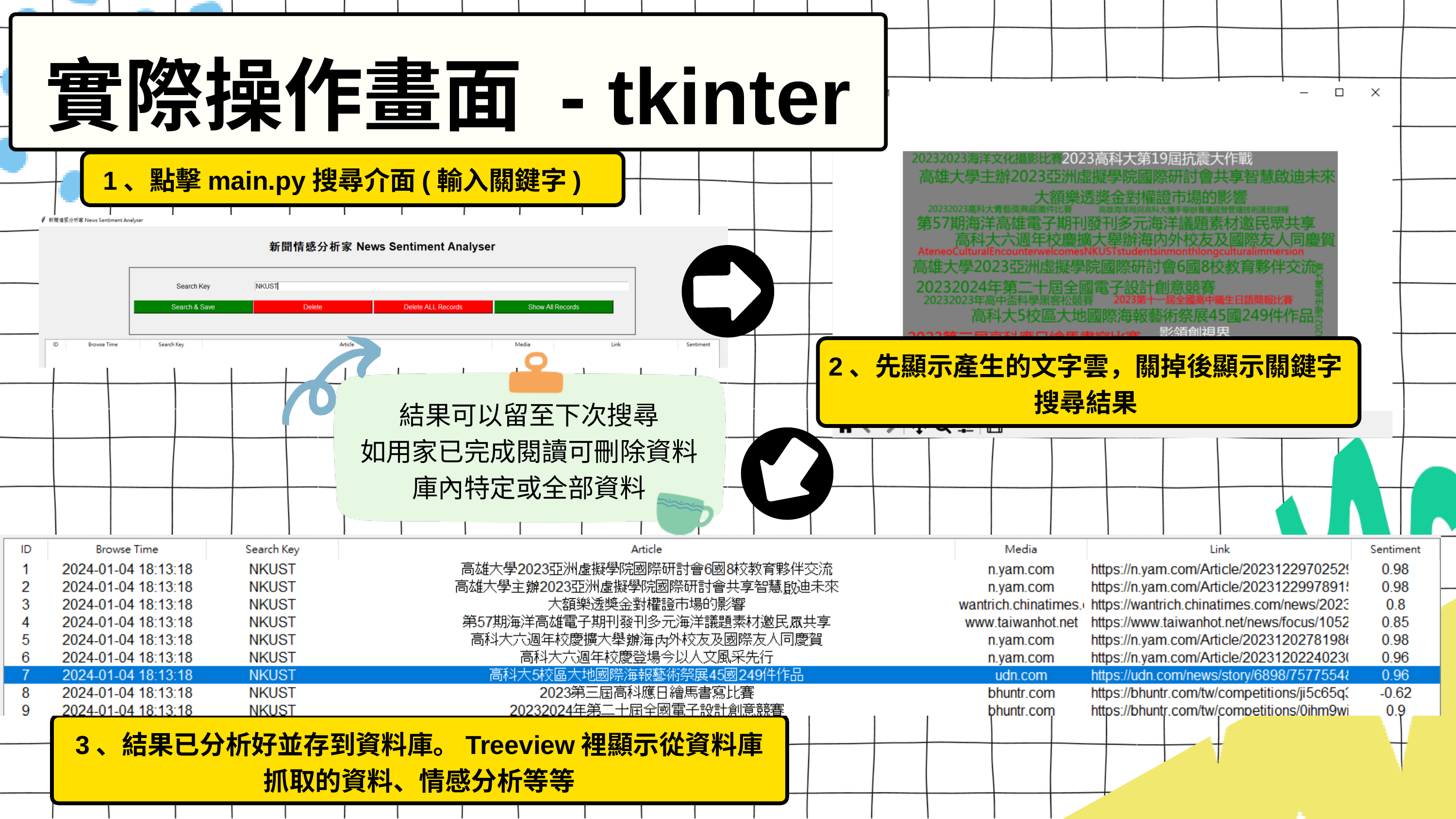

實際操作畫面 - tkinter

1、點擊main.py搜尋介面(輸入關鍵字)

2、先顯示產生的文字雲，關掉後顯示關鍵字搜尋結果

結果可以留至下次搜尋
如用家已完成閱讀可刪除資料庫內特定或全部資料

3、結果已分析好並存到資料庫。Treeview裡顯示從資料庫抓取的資料、情感分析等等